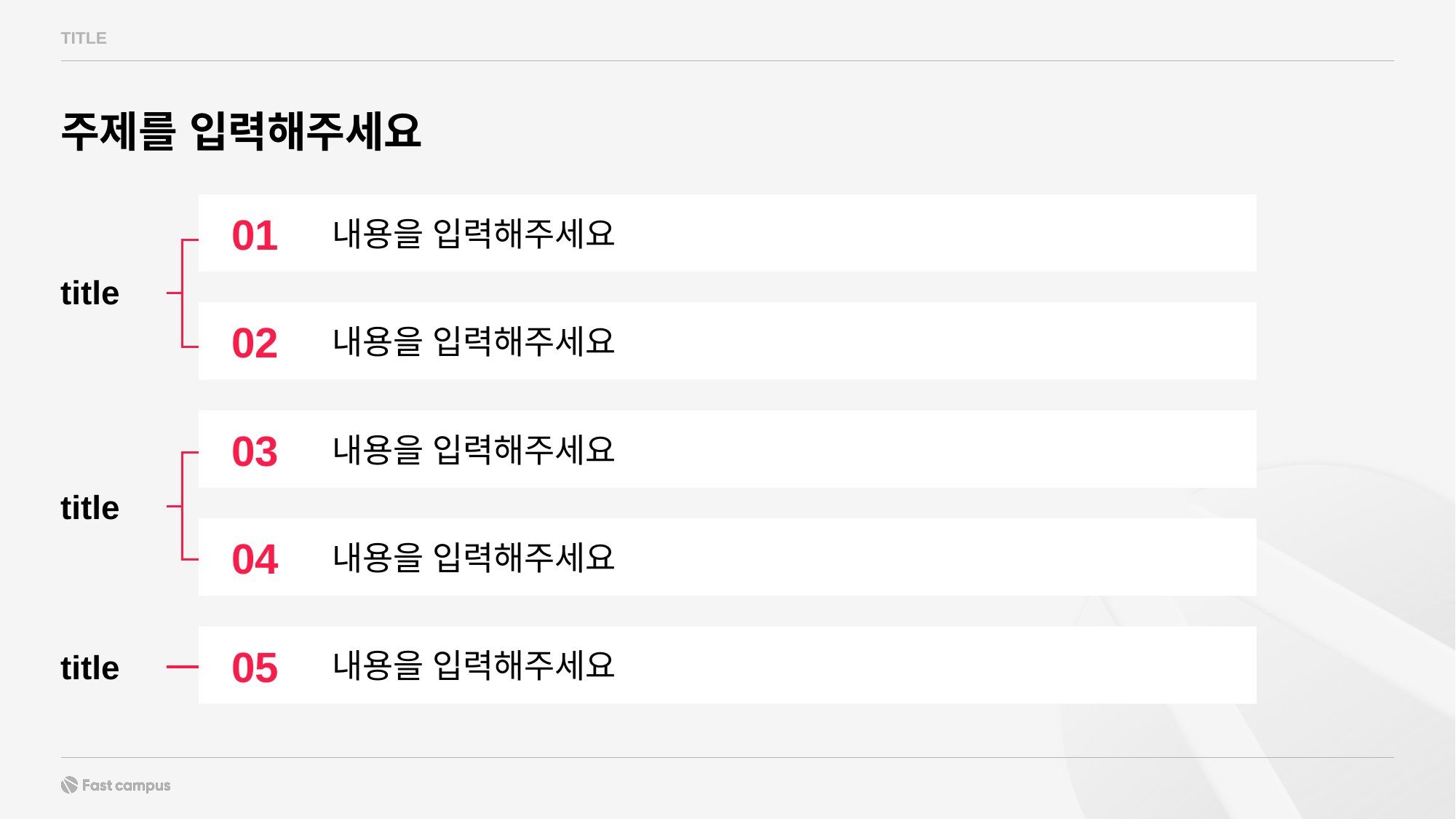

TITLE
주제를 입력해주세요

내용을 입력해주세요
01
title

내용을 입력해주세요
02

내용을 입력해주세요
03
title

내용을 입력해주세요
04

내용을 입력해주세요
05
title